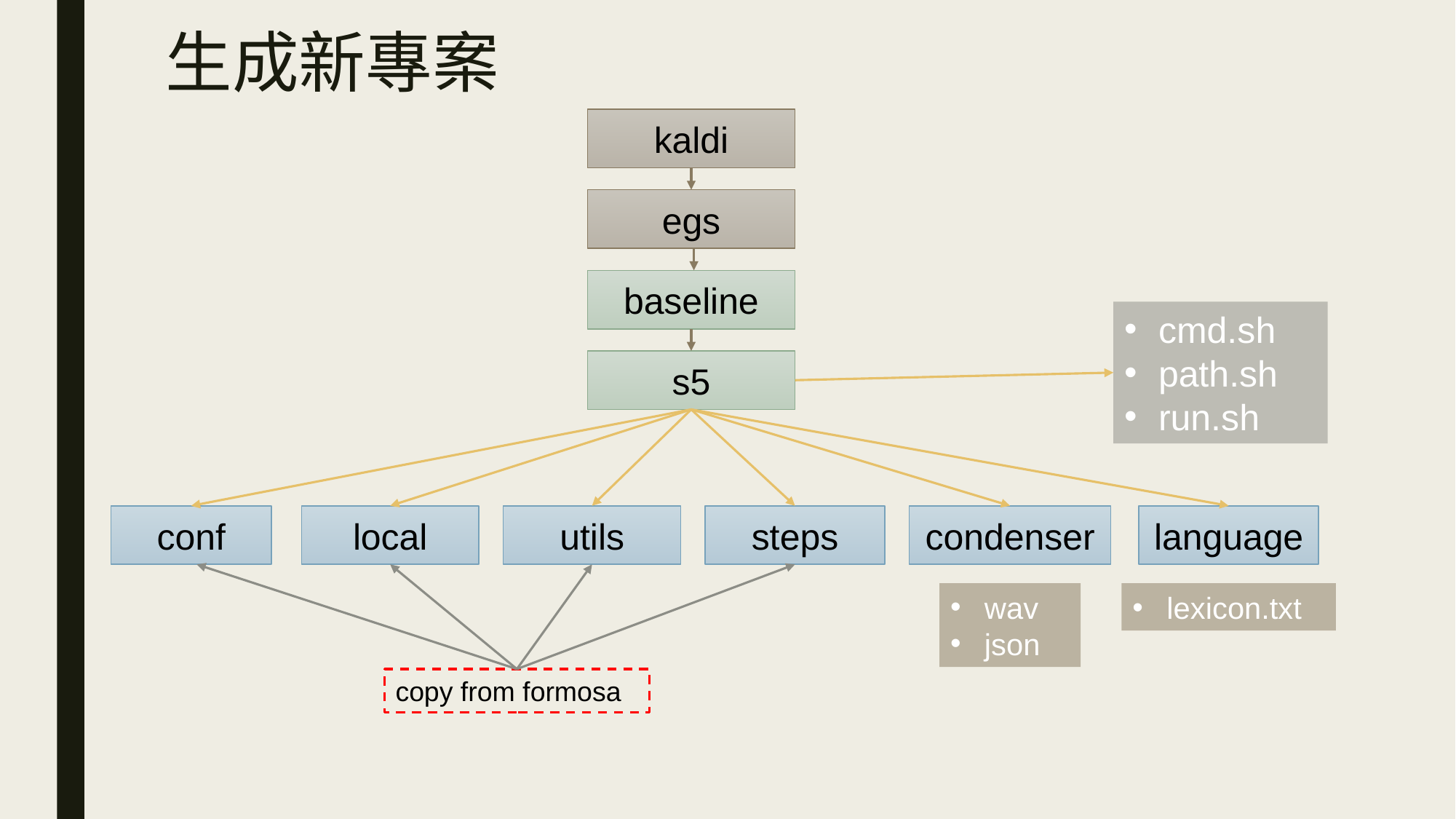

# 生成新專案
kaldi
egs
baseline
cmd.sh
path.sh
run.sh
s5
conf
local
utils
steps
condenser
language
wav
json
lexicon.txt
copy from formosa